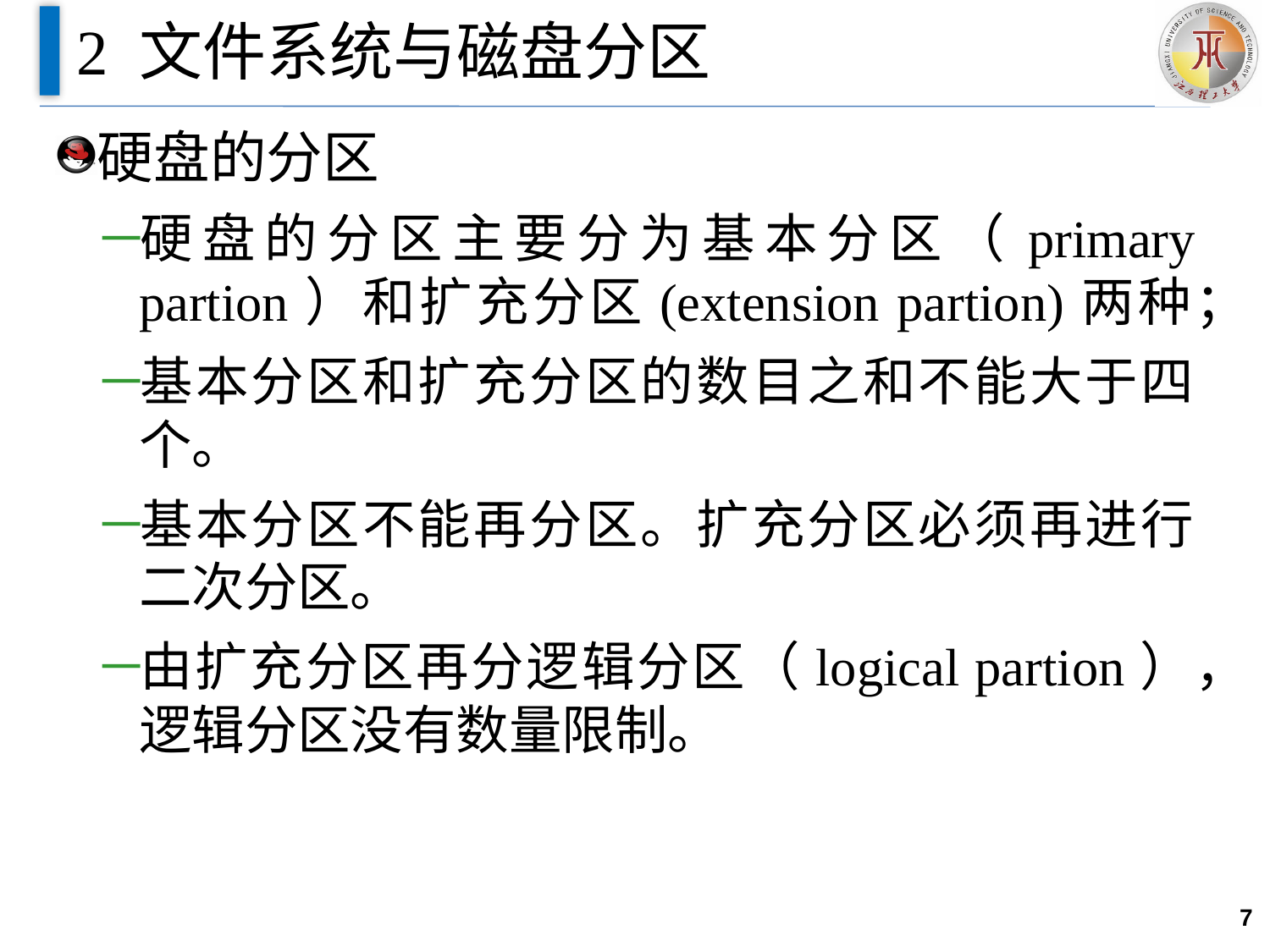

# 2 文件系统与磁盘分区
硬盘的分区
硬盘的分区主要分为基本分区（primary partion）和扩充分区(extension partion)两种；
基本分区和扩充分区的数目之和不能大于四个。
基本分区不能再分区。扩充分区必须再进行二次分区。
由扩充分区再分逻辑分区（logical partion），逻辑分区没有数量限制。
7